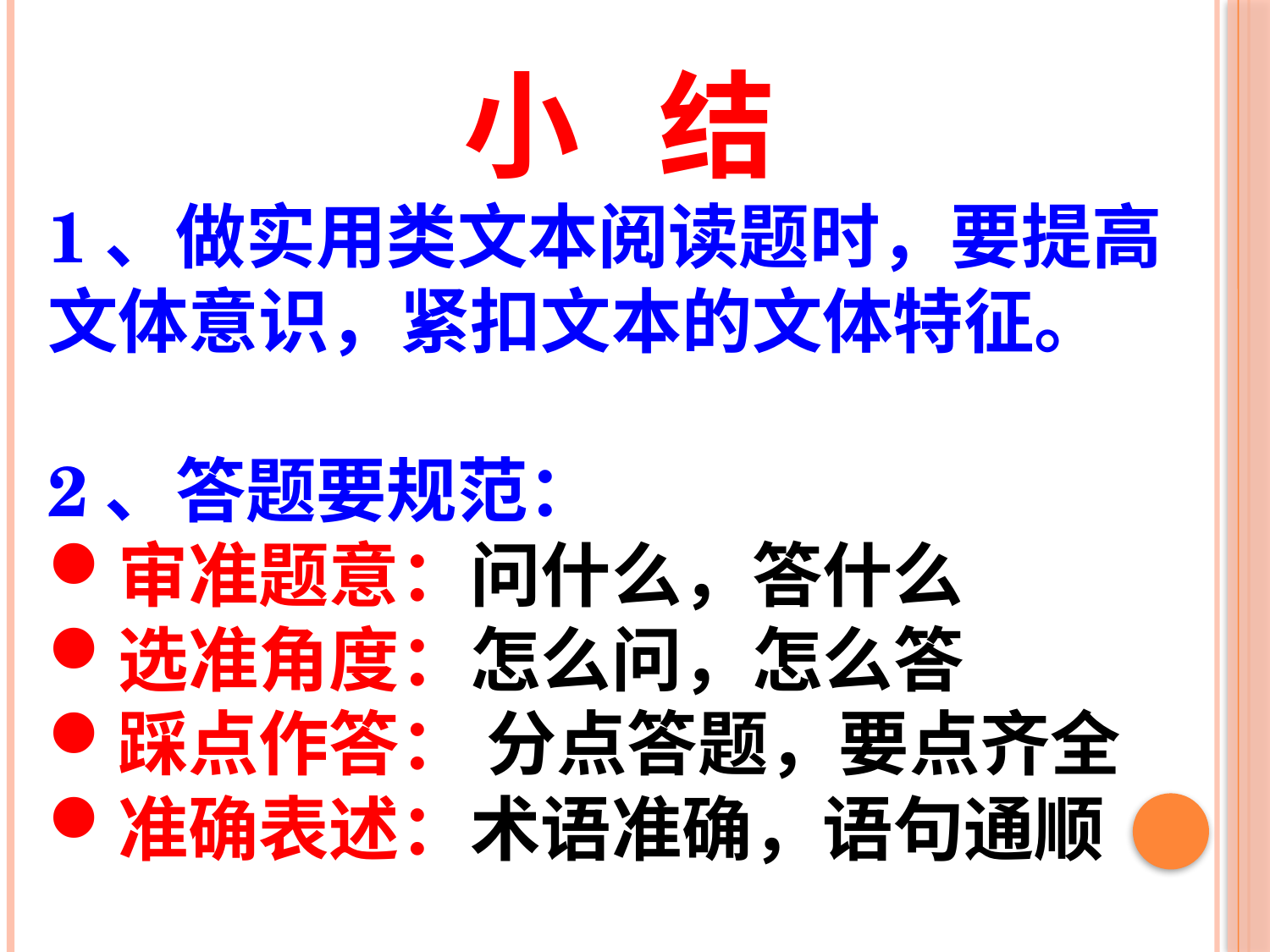

小   结
1、做实用类文本阅读题时，要提高文体意识，紧扣文本的文体特征。

2、答题要规范：
审准题意：问什么，答什么
选准角度：怎么问，怎么答
踩点作答： 分点答题，要点齐全
准确表述：术语准确，语句通顺